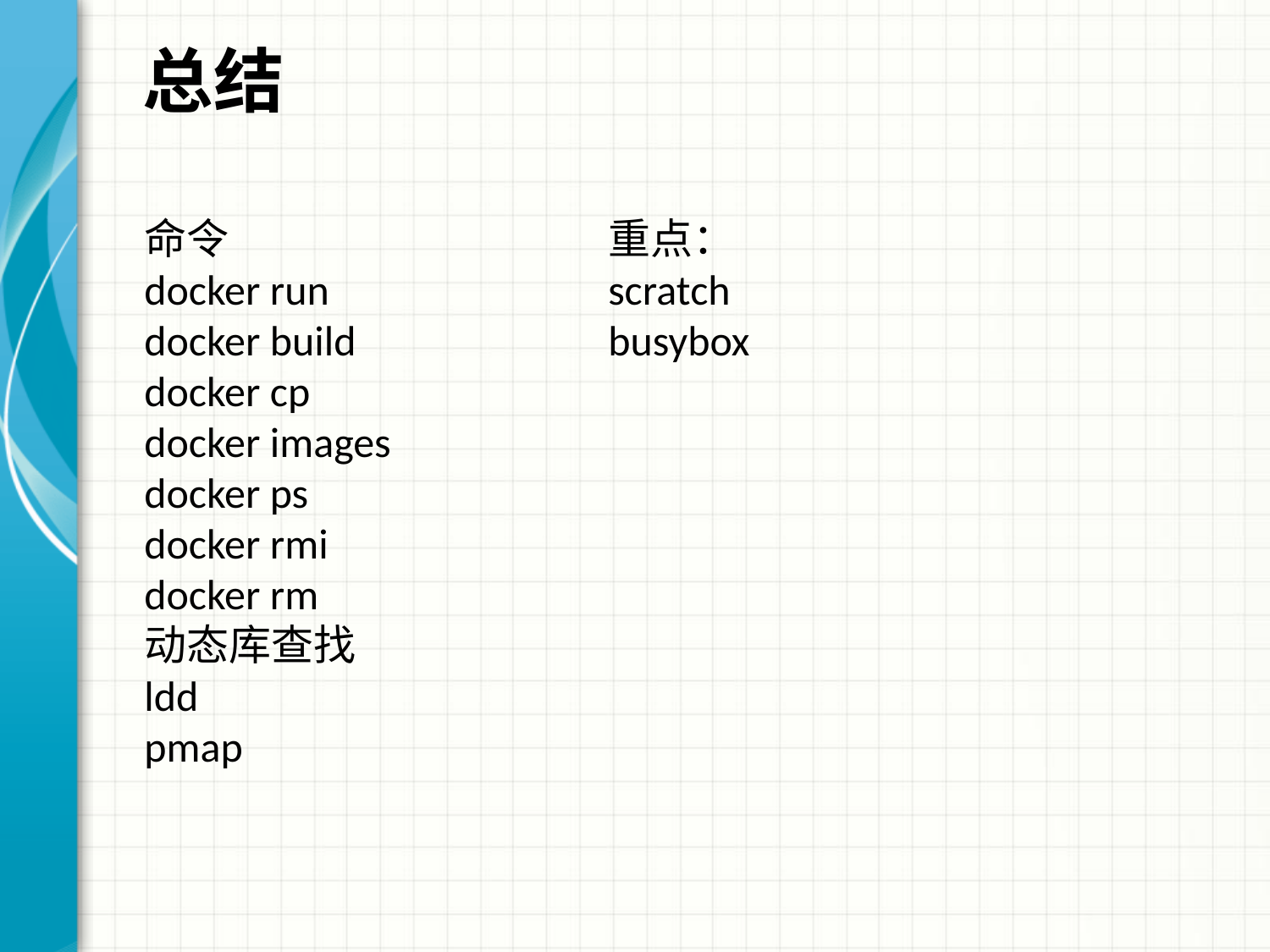

总结
命令
docker run
docker build
docker cp
docker images
docker ps
docker rmi
docker rm
动态库查找
ldd
pmap
重点：
scratch
busybox